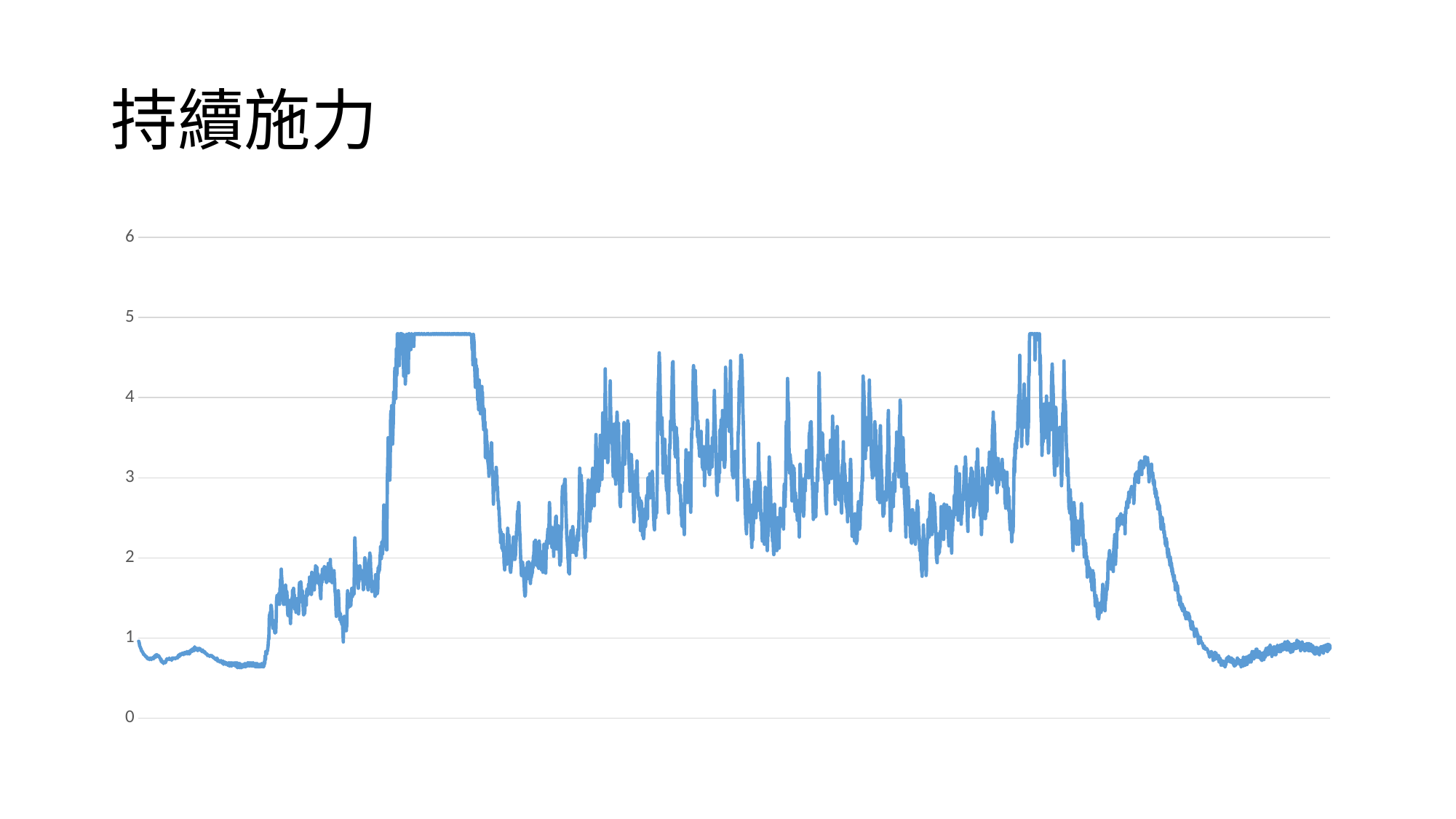

# 持續施力

### Chart

| Category | 數列 1 |
|---|---|
| 類別 1 | 0.96 |
| 類別 2 | 0.95 |
| 類別 3 | 0.94 |
| 類別 4 | 0.92 |